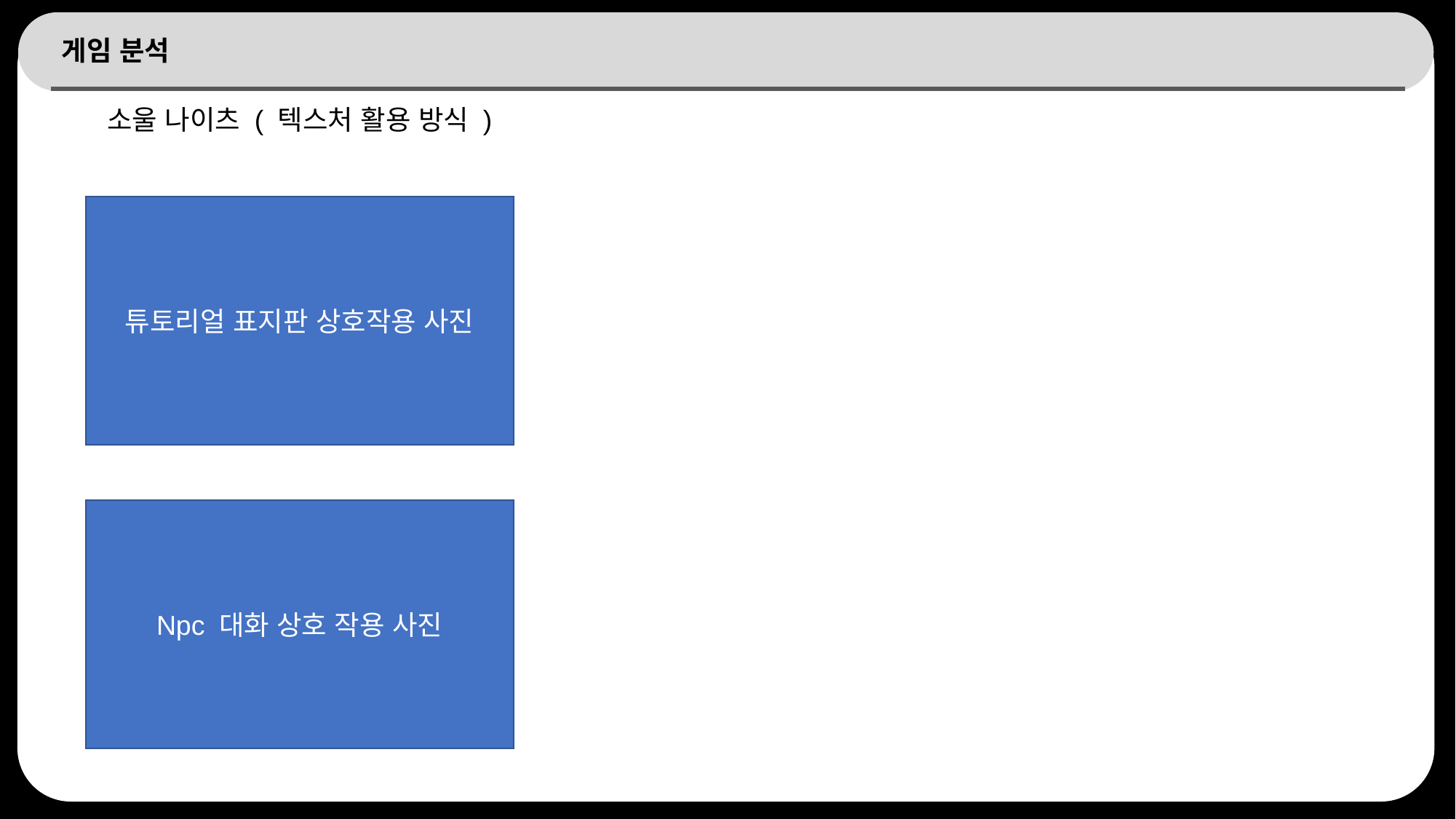

# 게임 분석
소울 나이츠 ( 텍스처 활용 방식 )
튜토리얼 표지판 상호작용 사진
Npc 대화 상호 작용 사진
9